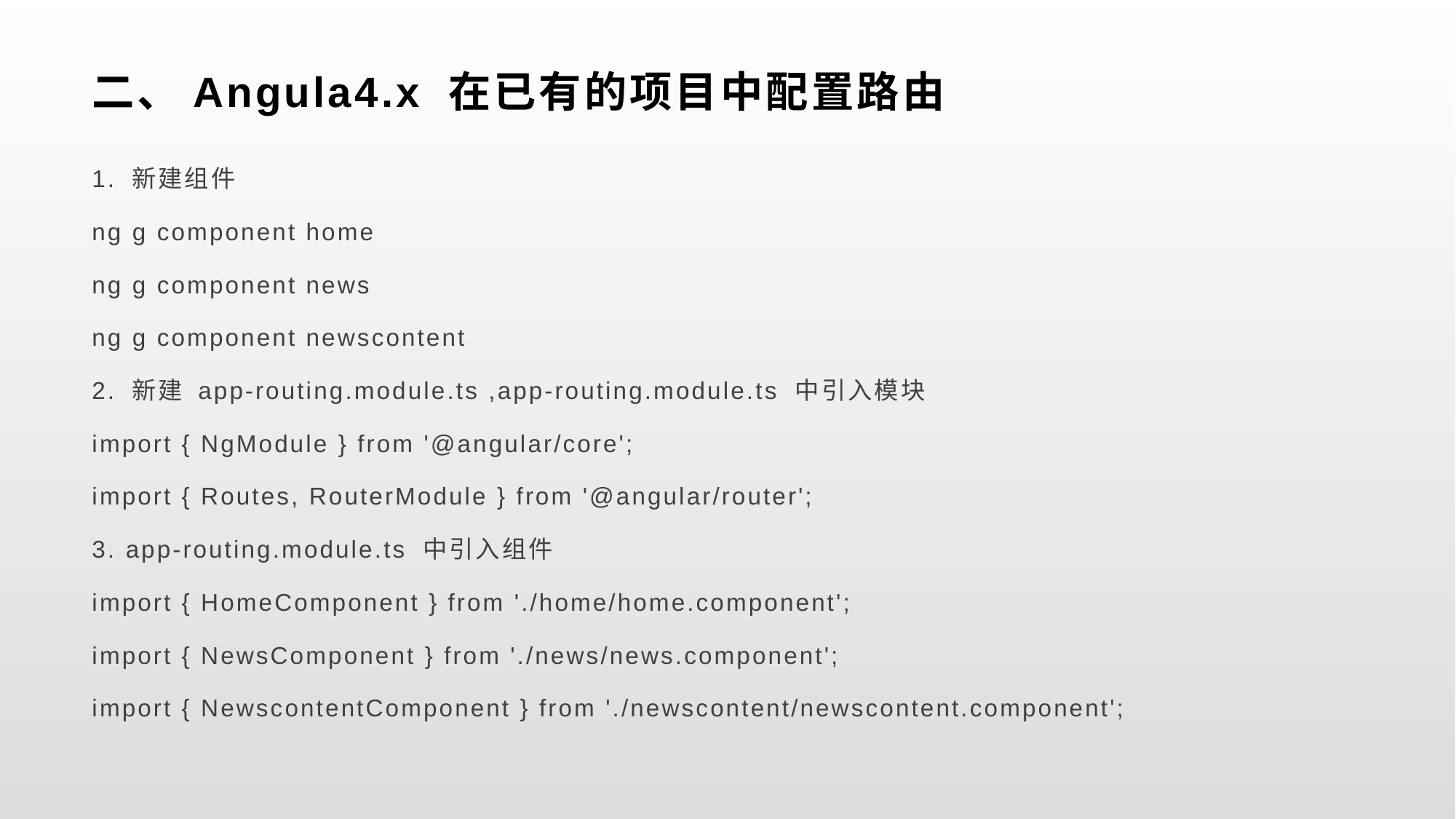

# 二、Angula4.x 在已有的项目中配置路由
1. 新建组件
ng g component home
ng g component news
ng g component newscontent
2. 新建 app-routing.module.ts ,app-routing.module.ts 中引入模块
import { NgModule } from '@angular/core';
import { Routes, RouterModule } from '@angular/router';
3. app-routing.module.ts 中引入组件
import { HomeComponent } from './home/home.component';
import { NewsComponent } from './news/news.component';
import { NewscontentComponent } from './newscontent/newscontent.component';